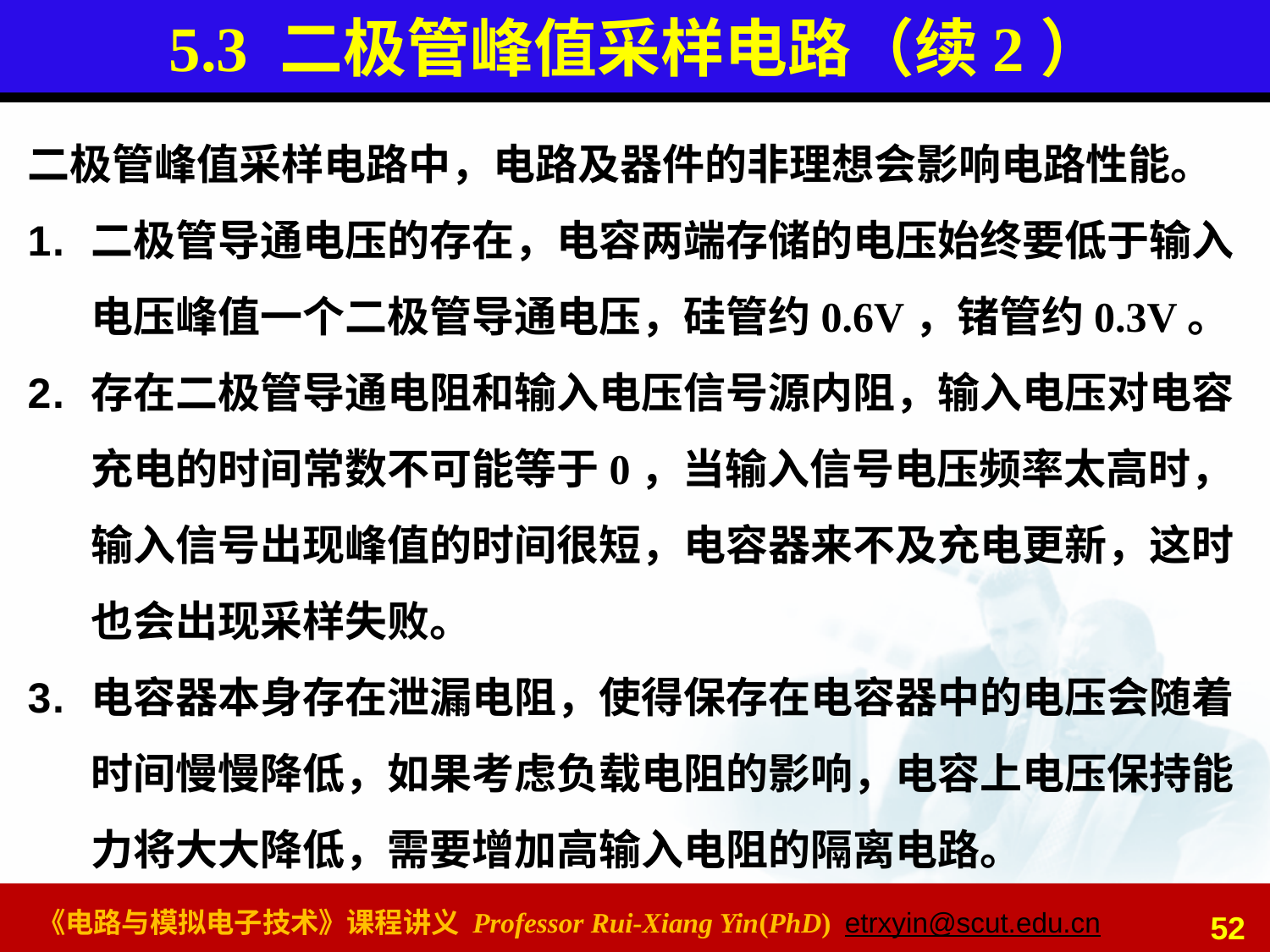

# 5.3 二极管峰值采样电路（续2）
二极管峰值采样电路中，电路及器件的非理想会影响电路性能。
二极管导通电压的存在，电容两端存储的电压始终要低于输入电压峰值一个二极管导通电压，硅管约0.6V，锗管约0.3V。
存在二极管导通电阻和输入电压信号源内阻，输入电压对电容充电的时间常数不可能等于0，当输入信号电压频率太高时，输入信号出现峰值的时间很短，电容器来不及充电更新，这时也会出现采样失败。
电容器本身存在泄漏电阻，使得保存在电容器中的电压会随着时间慢慢降低，如果考虑负载电阻的影响，电容上电压保持能力将大大降低，需要增加高输入电阻的隔离电路。

52